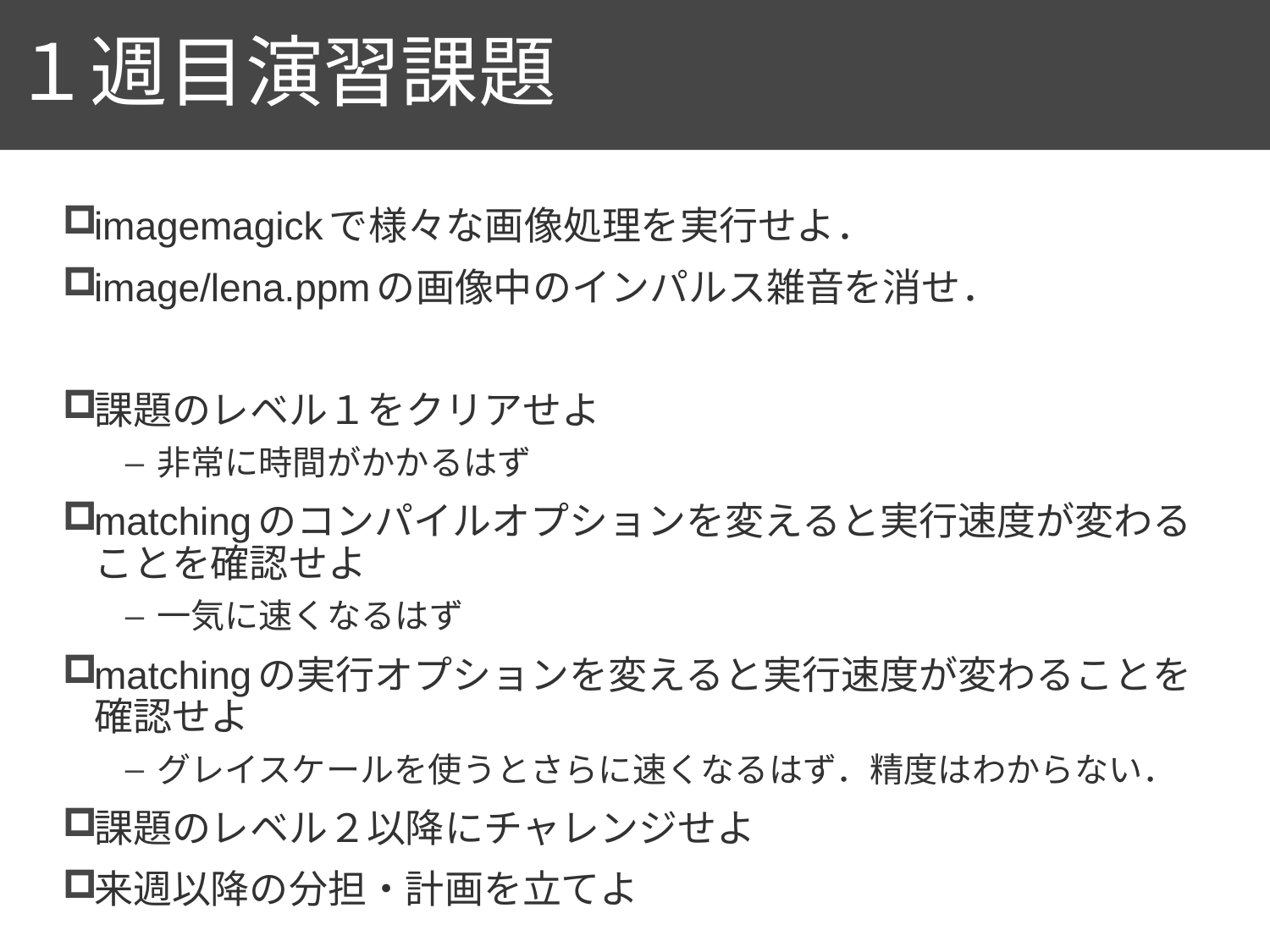

# １週目演習課題
103
imagemagickで様々な画像処理を実行せよ．
image/lena.ppmの画像中のインパルス雑音を消せ．

課題のレベル１をクリアせよ
非常に時間がかかるはず
matchingのコンパイルオプションを変えると実行速度が変わることを確認せよ
一気に速くなるはず
matchingの実行オプションを変えると実行速度が変わることを確認せよ
グレイスケールを使うとさらに速くなるはず．精度はわからない．
課題のレベル２以降にチャレンジせよ
来週以降の分担・計画を立てよ